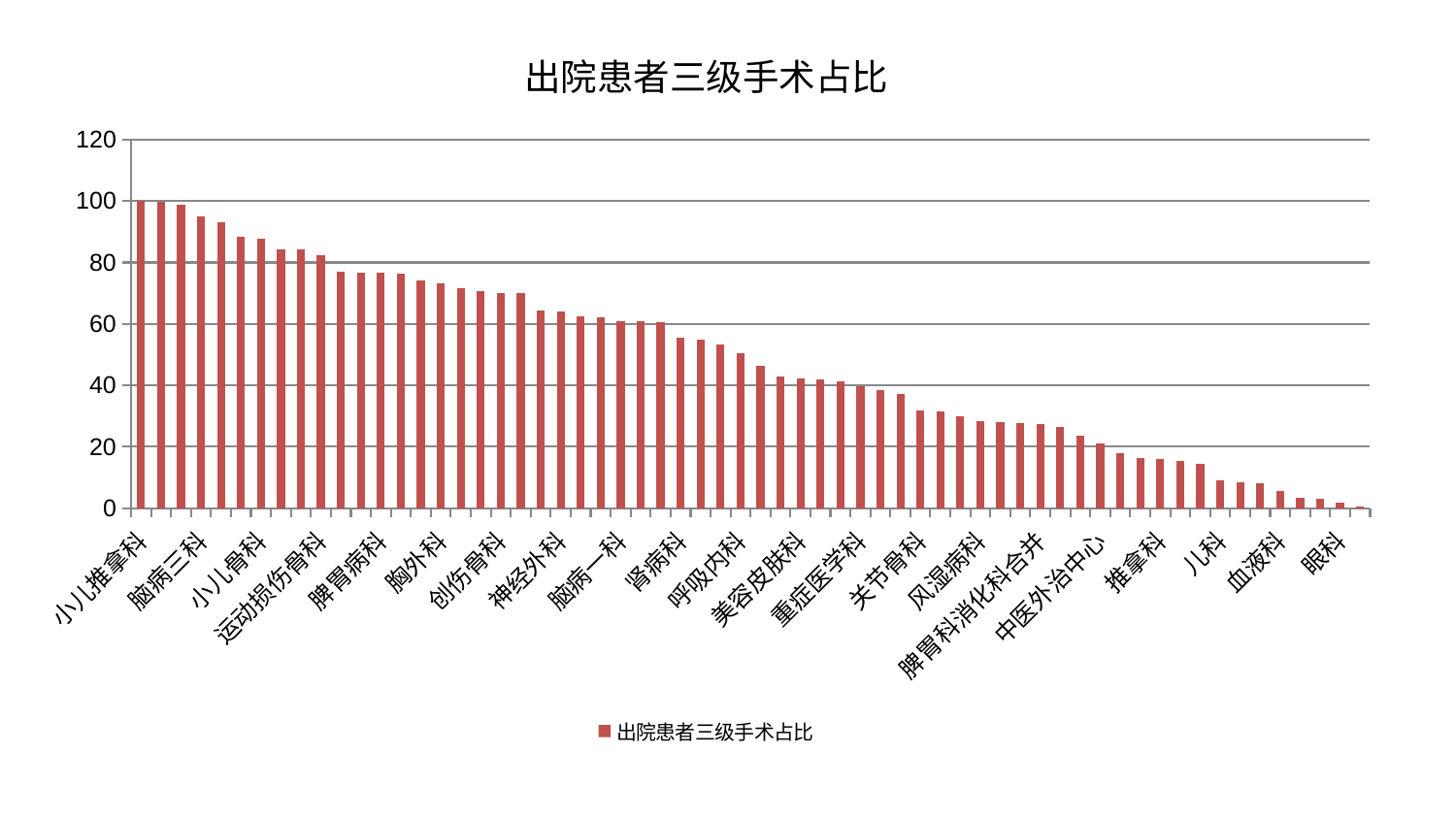

### Chart: 出院患者三级手术占比

| Category | 出院患者三级手术占比 |
|---|---|
| 小儿推拿科 | 100.0 |
| 骨科 | 99.64364144700141 |
| 治未病中心 | 98.85178825923116 |
| 脑病三科 | 95.03924565434914 |
| 耳鼻喉科 | 93.05094937633014 |
| 脊柱骨科 | 88.50379416240682 |
| 小儿骨科 | 87.73243761266897 |
| 针灸科 | 84.15444377241198 |
| 口腔科 | 84.14719054009765 |
| 运动损伤骨科 | 82.42761491860603 |
| 妇二科 | 76.98101501509889 |
| 神经内科 | 76.8506441433213 |
| 脾胃病科 | 76.76708721130271 |
| 周围血管科 | 76.26817771754006 |
| 妇科妇二科合并 | 74.270330245407 |
| 胸外科 | 73.16937536410326 |
| 普通外科 | 71.67236528925366 |
| 男科 | 70.7316221886317 |
| 创伤骨科 | 70.00885488799005 |
| 泌尿外科 | 69.95692013025209 |
| 肾脏内科 | 64.46274084558372 |
| 神经外科 | 63.93963830992251 |
| 肝病科 | 62.466838952283 |
| 西区重症医学科 | 62.26737365940831 |
| 脑病一科 | 61.002488681730966 |
| 东区肾病科 | 60.906846264553344 |
| 心病二科 | 60.64656374024366 |
| 肾病科 | 55.41984477502056 |
| 乳腺甲状腺外科 | 55.053077590629655 |
| 内分泌科 | 53.48068493137781 |
| 呼吸内科 | 50.375480961452425 |
| 产科 | 46.49469184403949 |
| 妇科 | 42.89160807912113 |
| 美容皮肤科 | 42.25542242588777 |
| 肛肠科 | 42.078934504684774 |
| 心血管内科 | 41.207139911139706 |
| 重症医学科 | 39.836199557880896 |
| 心病四科 | 38.31452349070987 |
| 脑病二科 | 37.19263307669382 |
| 关节骨科 | 31.74105660898722 |
| 康复科 | 31.400817720504936 |
| 心病一科 | 29.937045332048932 |
| 风湿病科 | 28.313347081533173 |
| 综合内科 | 28.169112034383 |
| 中医经典科 | 27.71430668706103 |
| 脾胃科消化科合并 | 27.46939045350294 |
| 皮肤科 | 26.32838290623289 |
| 消化内科 | 23.700974473401715 |
| 中医外治中心 | 21.179569062163136 |
| 显微骨科 | 18.024240444921364 |
| 肿瘤内科 | 16.21322989171862 |
| 推拿科 | 16.06707719698312 |
| 身心医学科 | 15.259235852370207 |
| 肝胆外科 | 14.38783740382384 |
| 儿科 | 9.206562617183742 |
| 心病三科 | 8.556888109139376 |
| 微创骨科 | 8.10583980498717 |
| 血液科 | 5.773634558548591 |
| 医院 | 3.3220821745891715 |
| 老年医学科 | 3.051536181606812 |
| 眼科 | 1.899431893457731 |
| 东区重症医学科 | 0.5460922209133648 |
164